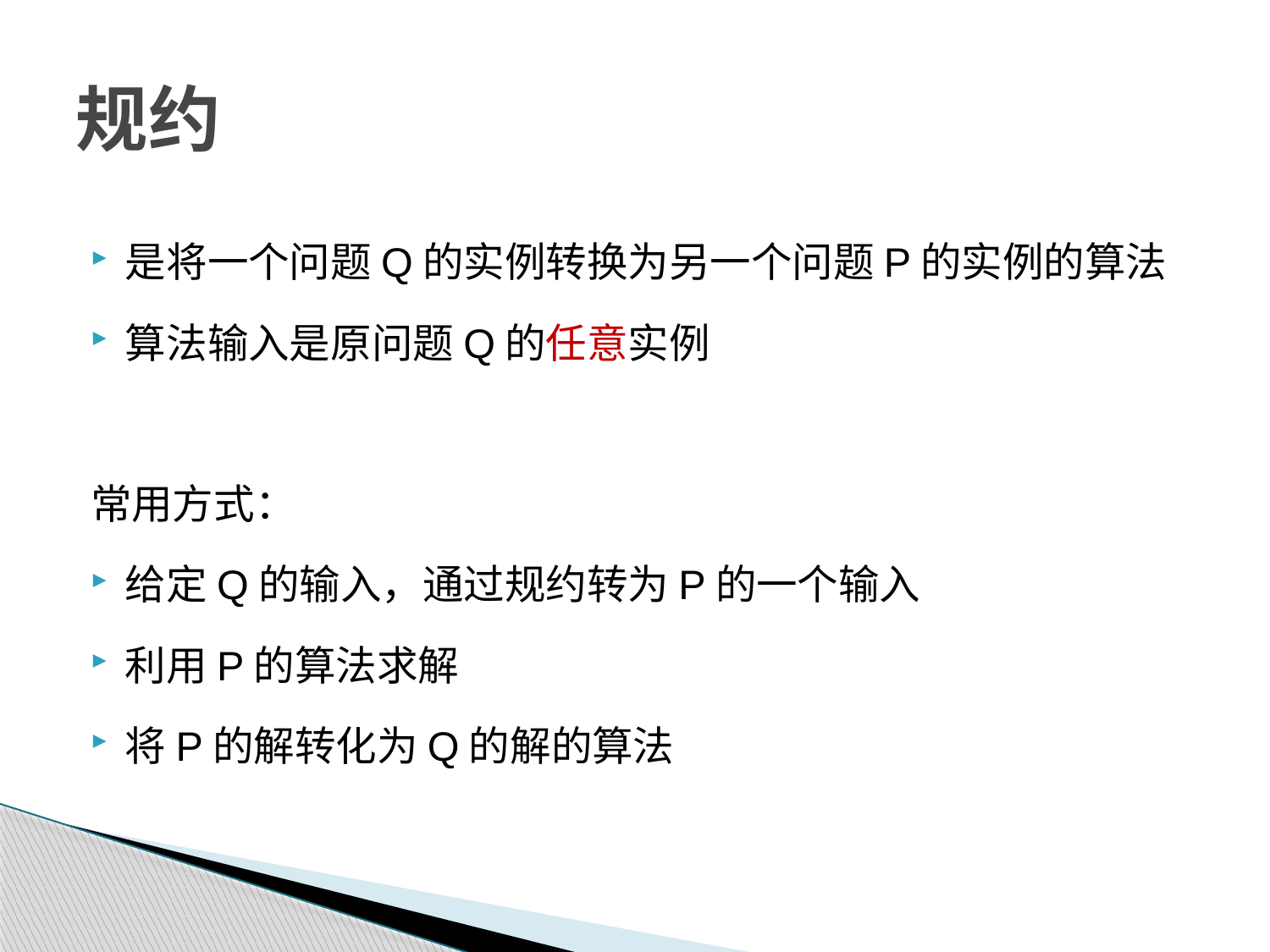

# 规约
是将一个问题Q的实例转换为另一个问题P的实例的算法
算法输入是原问题Q的任意实例

常用方式：
给定Q的输入，通过规约转为P的一个输入
利用P的算法求解
将P的解转化为Q的解的算法